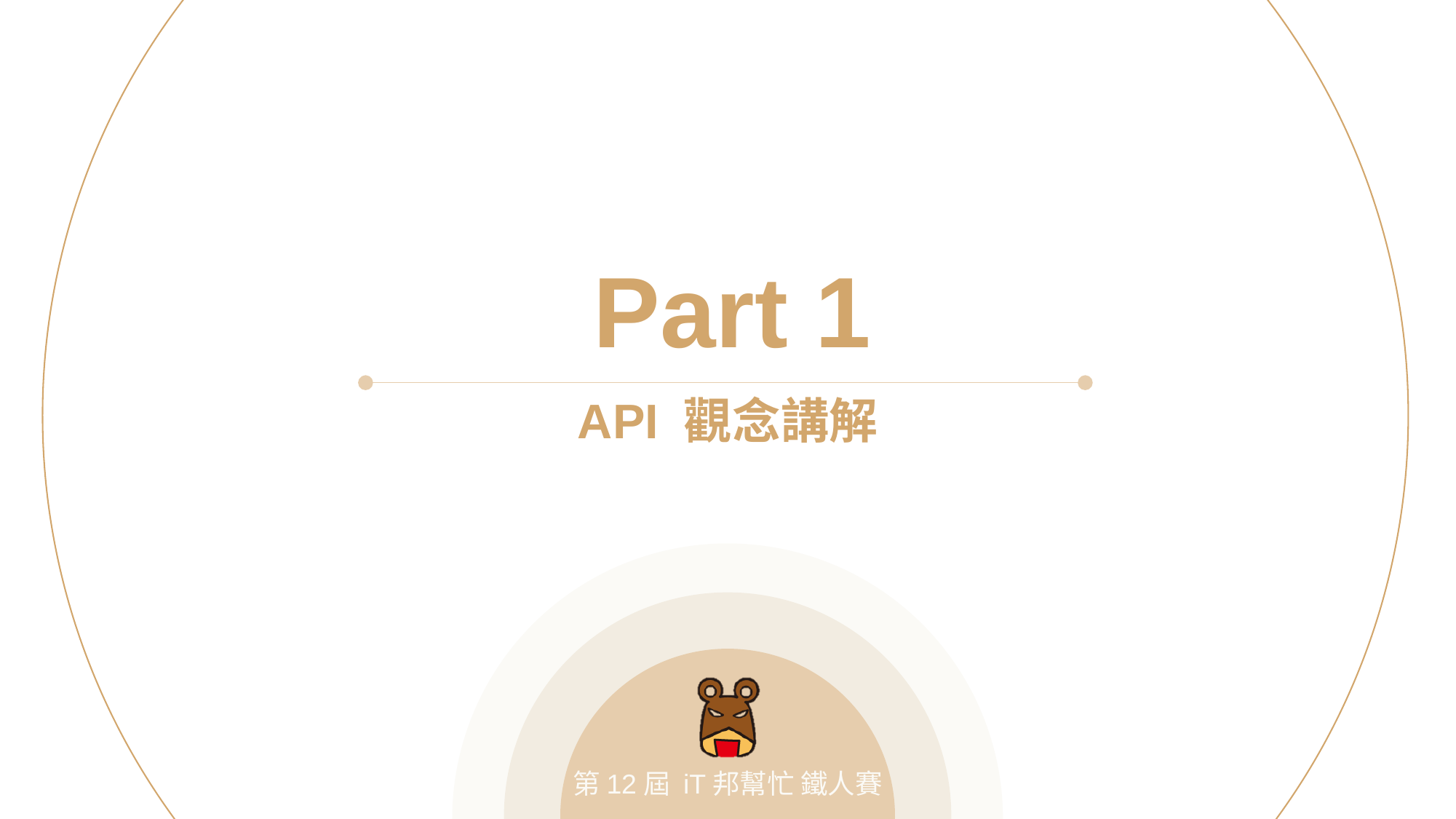

Part 1
API 觀念講解
第12屆 iT邦幫忙 鐵人賽